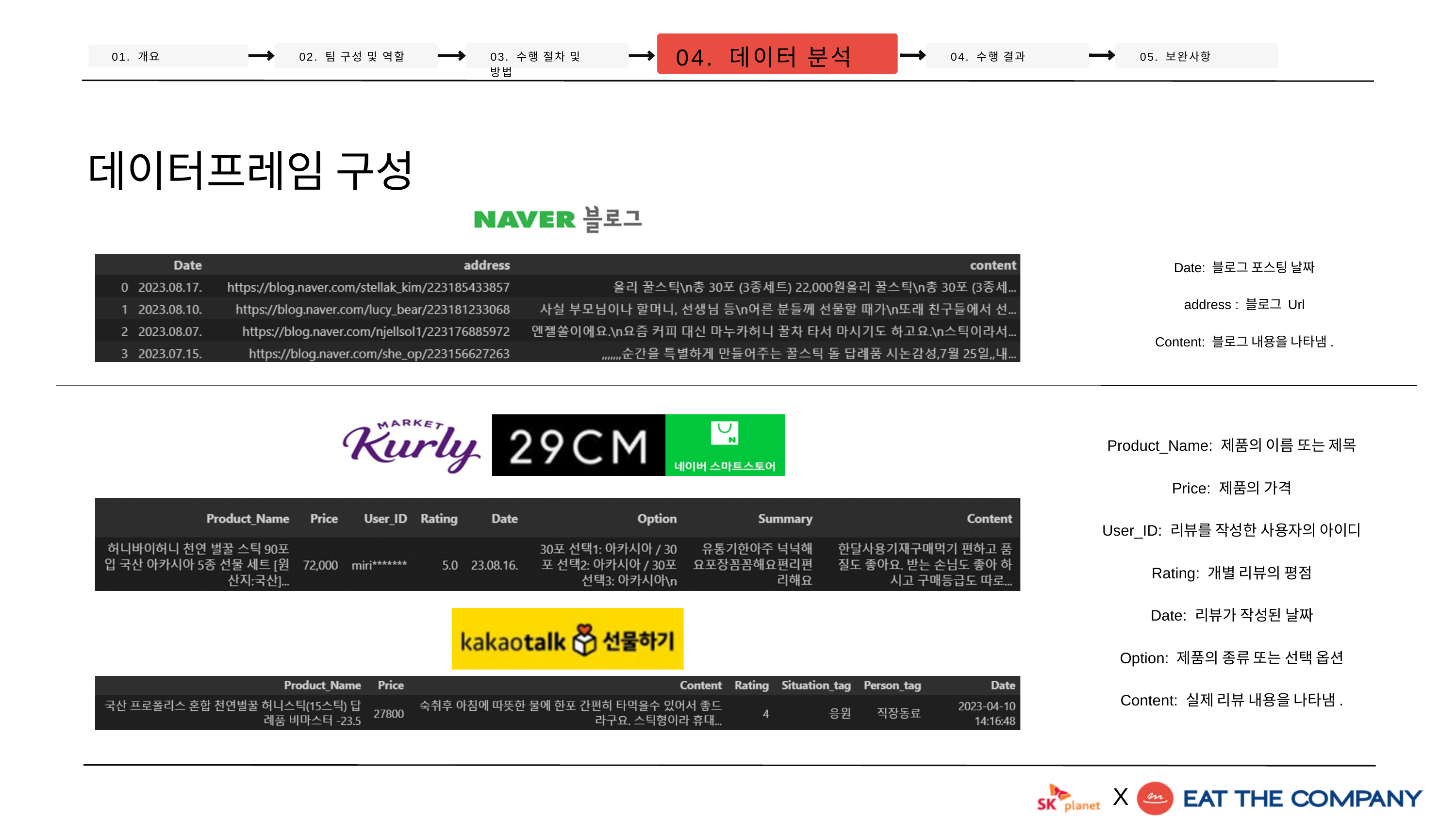

04. 데이터 분석

01. 개요

02. 팀 구성 및 역할

03. 수행 절차 및 방법

04. 수행 결과

05. 보완사항

데이터프레임 구성

Date: 블로그 포스팅 날짜

address : 블로그 Url

Content: 블로그 내용을 나타냄.

Product_Name: 제품의 이름 또는 제목

Price: 제품의 가격

User_ID: 리뷰를 작성한 사용자의 아이디

Rating: 개별 리뷰의 평점

Date: 리뷰가 작성된 날짜

Option: 제품의 종류 또는 선택 옵션

Content: 실제 리뷰 내용을 나타냄.

X